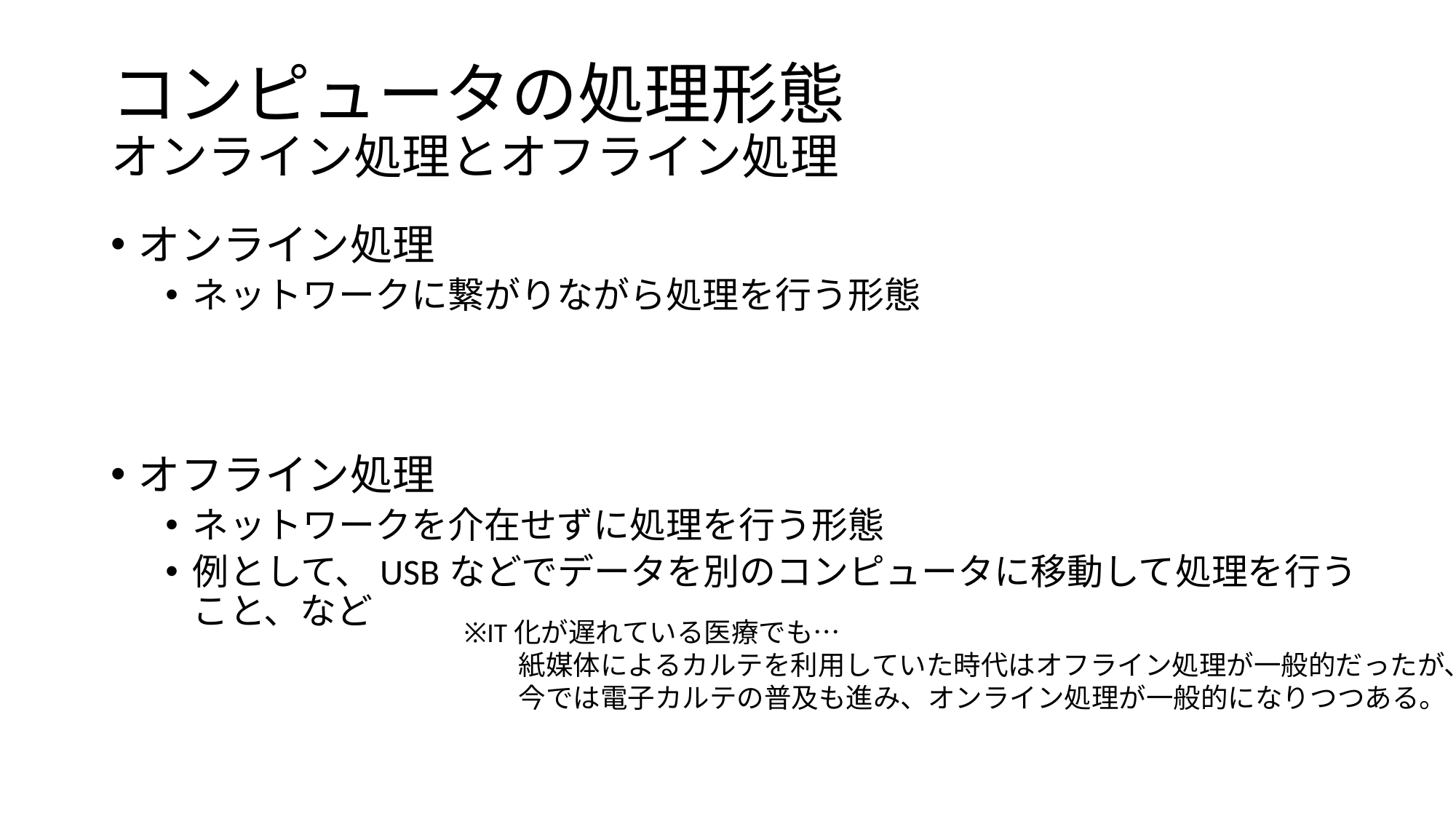

# コンピュータの処理形態 オンライン処理とオフライン処理
オンライン処理
ネットワークに繋がりながら処理を行う形態

オフライン処理
ネットワークを介在せずに処理を行う形態
例として、USBなどでデータを別のコンピュータに移動して処理を行うこと、など
※IT化が遅れている医療でも…
　　紙媒体によるカルテを利用していた時代はオフライン処理が一般的だったが、
　　今では電子カルテの普及も進み、オンライン処理が一般的になりつつある。